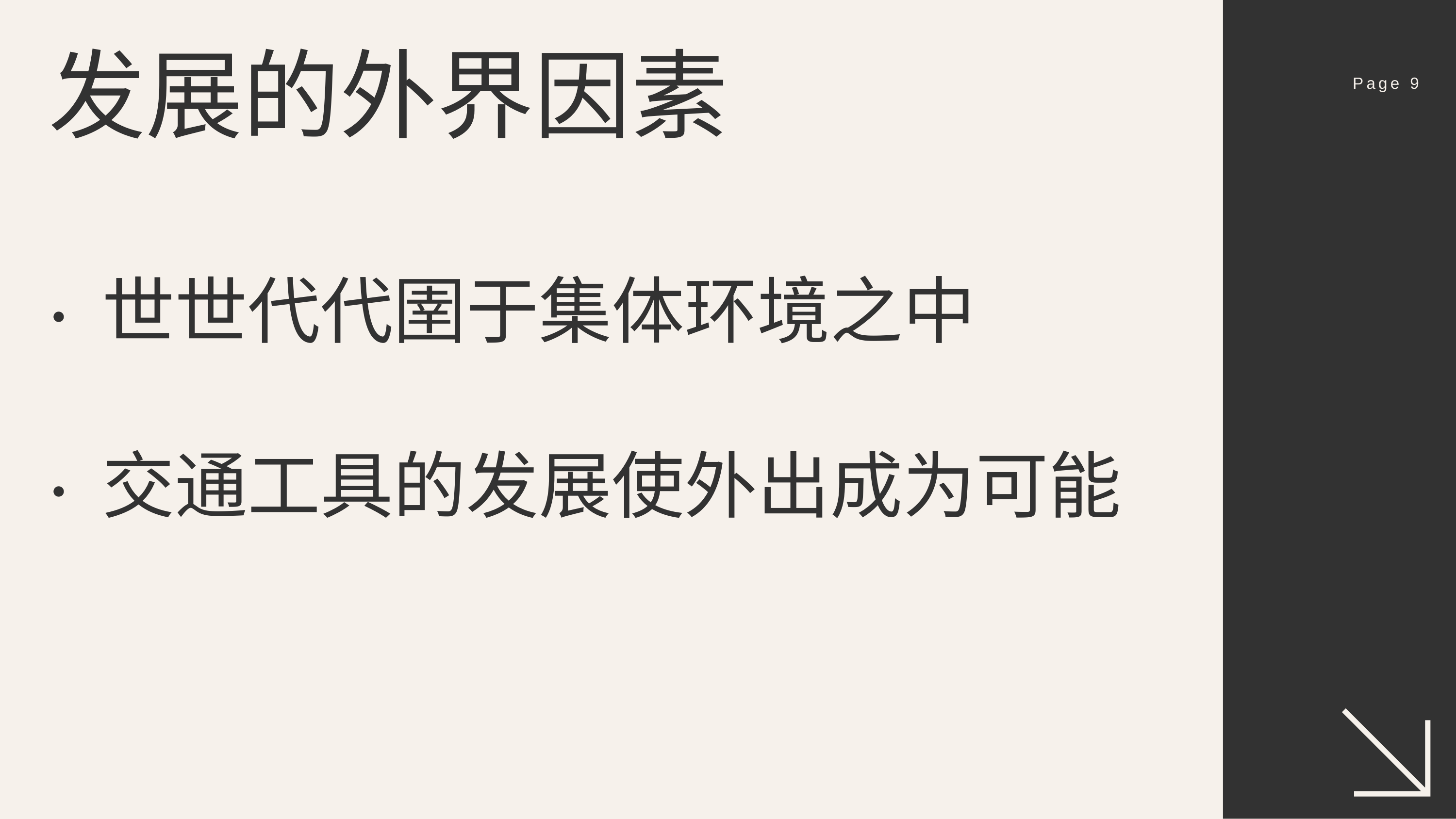

发展的外界因素
Page 9
· 世世代代圉于集体环境之中

· 交通工具的发展使外出成为可能